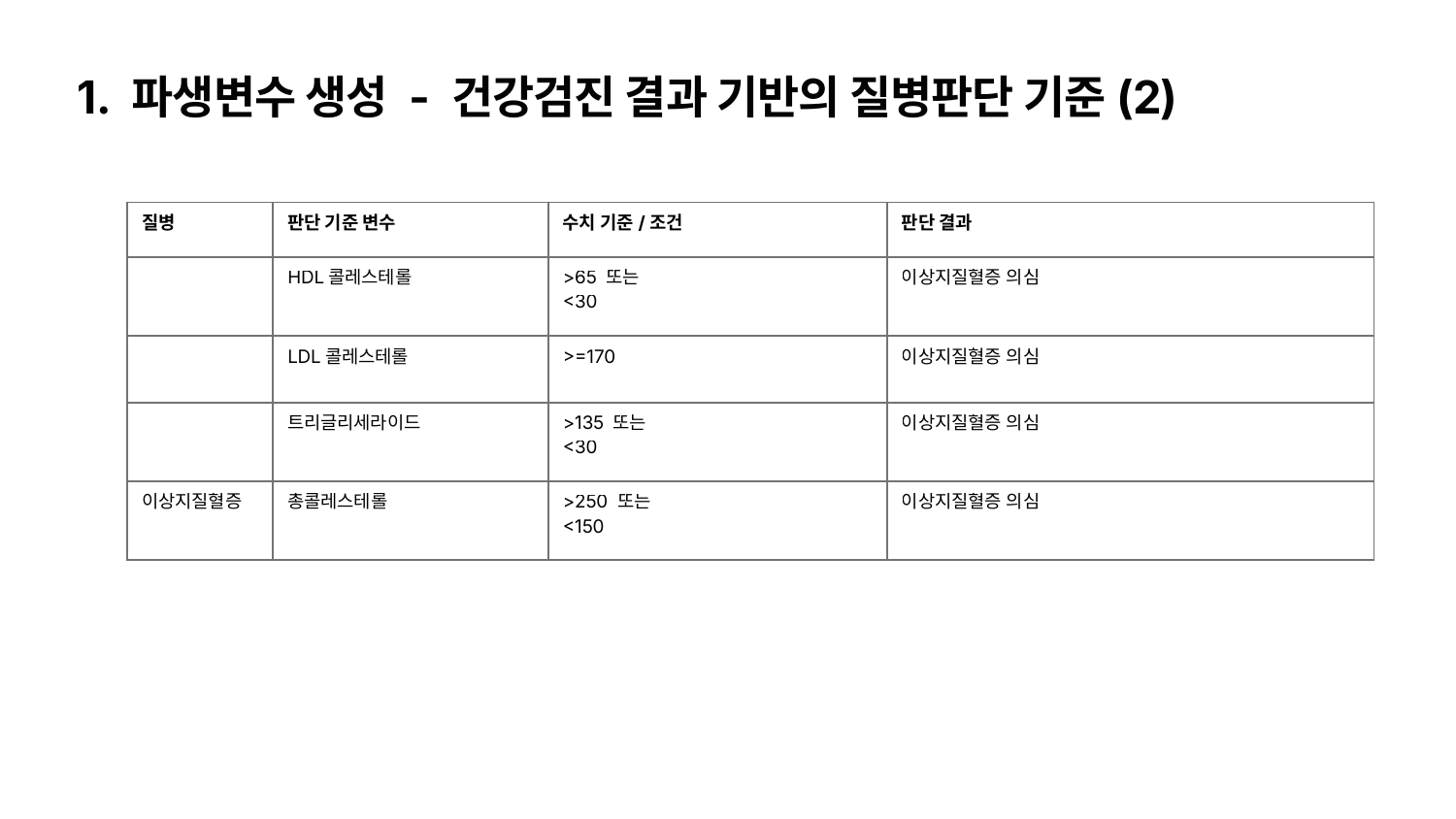

파생변수 생성 - 건강검진 결과 기반의 질병판단 기준(2)

| 질병 | 판단 기준 변수 | 수치 기준/조건 | 판단 결과 |
| --- | --- | --- | --- |
|  | HDL콜레스테롤 | >65 또는 <30 | 이상지질혈증 의심 |
|  | LDL콜레스테롤 | >=170 | 이상지질혈증 의심 |
|  | 트리글리세라이드 | >135 또는 <30 | 이상지질혈증 의심 |
| 이상지질혈증 | 총콜레스테롤 | >250 또는 <150 | 이상지질혈증 의심 |